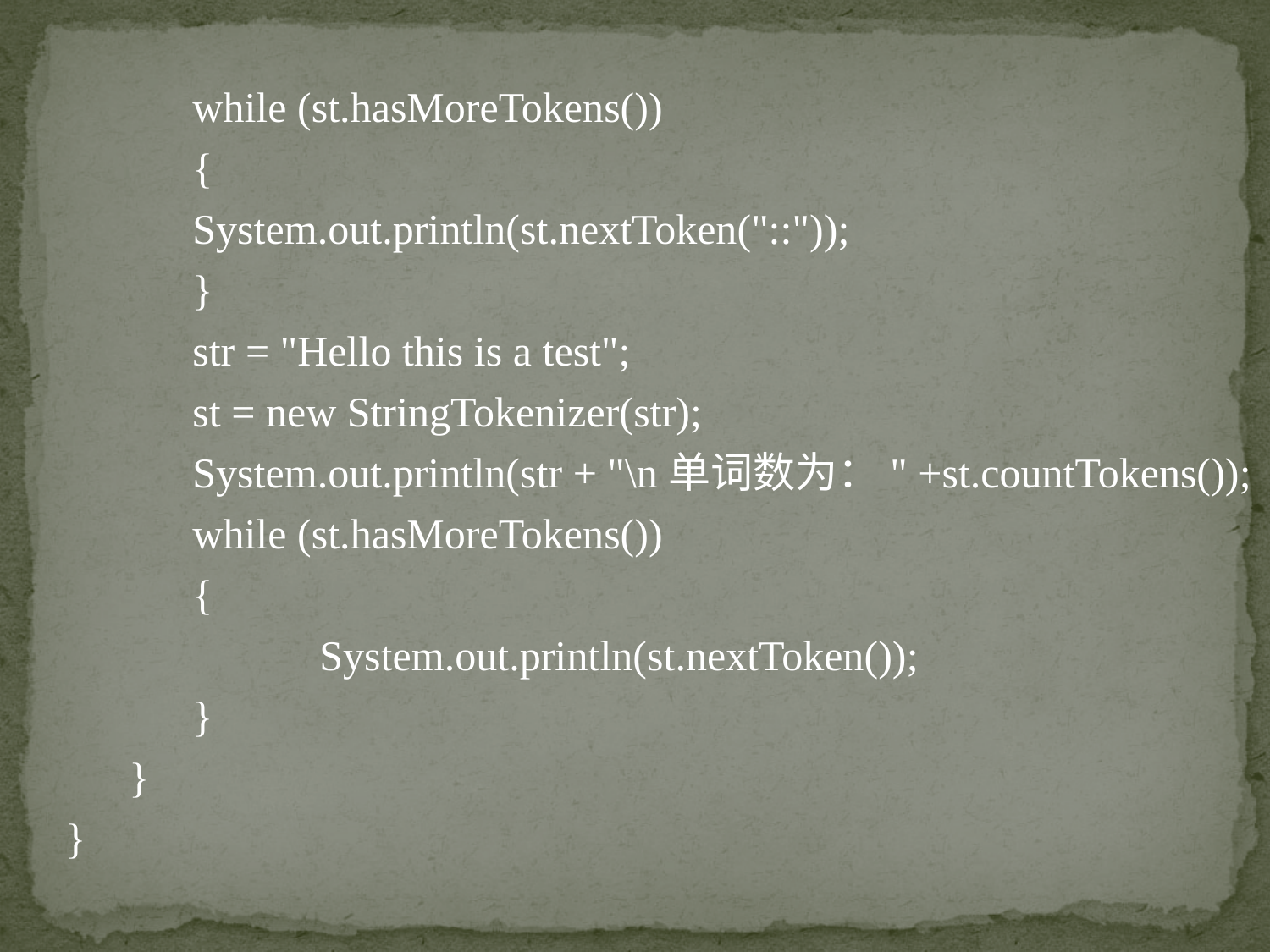

while (st.hasMoreTokens())
	{
	System.out.println(st.nextToken("::"));
	}
	str = "Hello this is a test";
	st = new StringTokenizer(str);
	System.out.println(str + "\n单词数为：" +st.countTokens());
	while (st.hasMoreTokens())
	{
		System.out.println(st.nextToken());
            }
      }
}